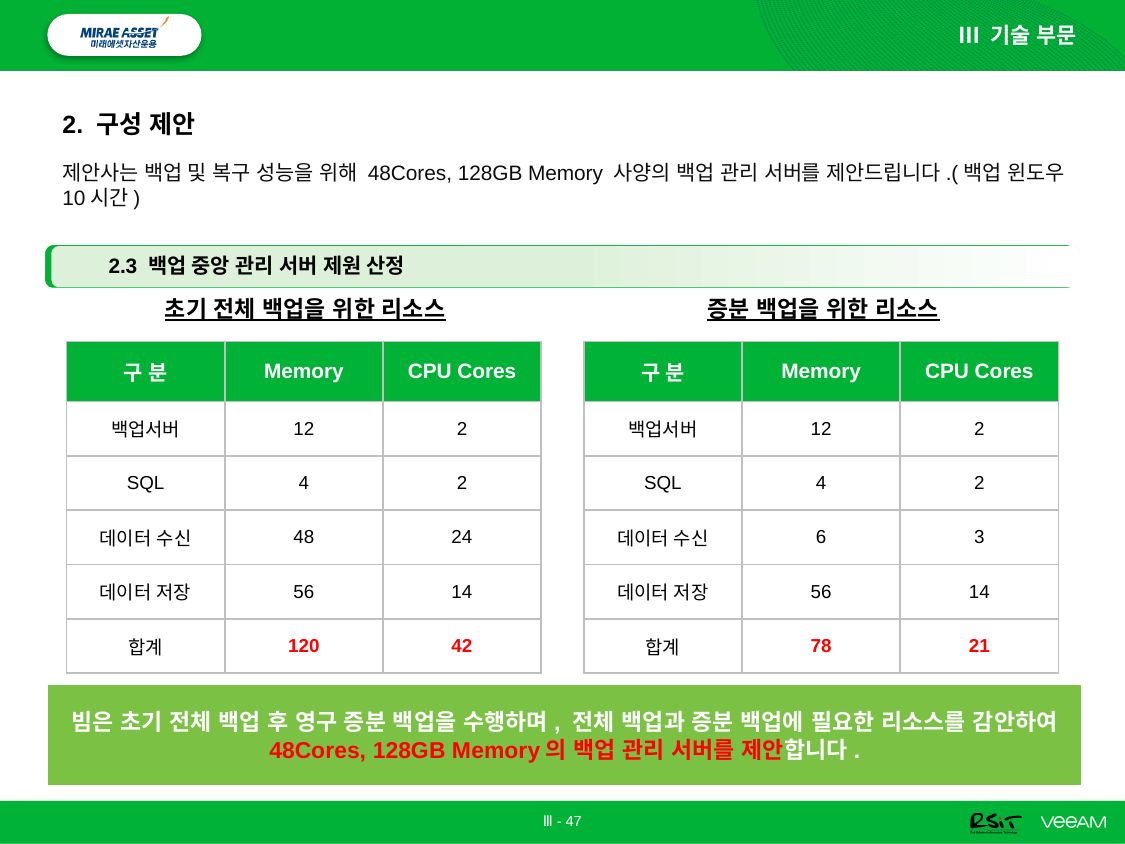

Ⅲ 기술 부문
# 2. 구성 제안
제안사는 백업 및 복구 성능을 위해 48Cores, 128GB Memory 사양의 백업 관리 서버를 제안드립니다.(백업 윈도우 10시간)

2.3 백업 중앙 관리 서버 제원 산정
초기 전체 백업을 위한 리소스
증분 백업을 위한 리소스
| 구 분 | Memory | CPU Cores |
| --- | --- | --- |
| 백업서버 | 12 | 2 |
| SQL | 4 | 2 |
| 데이터 수신 | 48 | 24 |
| 데이터 저장 | 56 | 14 |
| 합계 | 120 | 42 |
| 구 분 | Memory | CPU Cores |
| --- | --- | --- |
| 백업서버 | 12 | 2 |
| SQL | 4 | 2 |
| 데이터 수신 | 6 | 3 |
| 데이터 저장 | 56 | 14 |
| 합계 | 78 | 21 |
빔은 초기 전체 백업 후 영구 증분 백업을 수행하며, 전체 백업과 증분 백업에 필요한 리소스를 감안하여 48Cores, 128GB Memory의 백업 관리 서버를 제안합니다.